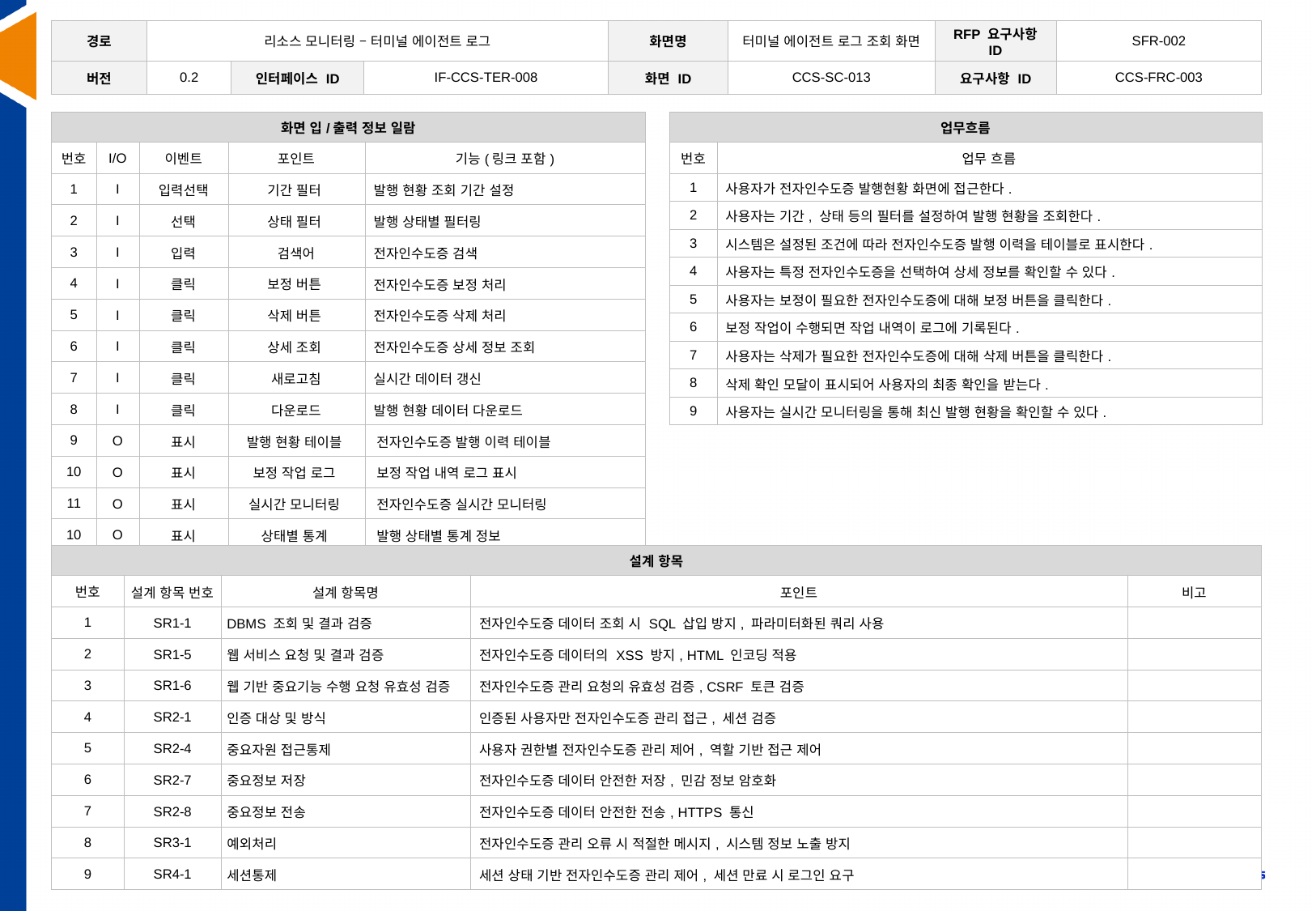

| 경로 | 리소스 모니터링 – 터미널 에이전트 로그 |  |  | 화면명 | 터미널 에이전트 로그 조회 화면 | RFP 요구사항 ID | SFR-002 |
| --- | --- | --- | --- | --- | --- | --- | --- |
| 버전 | 0.2 | 인터페이스 ID | IF-CCS-TER-008 | 화면 ID | CCS-SC-013 | 요구사항 ID | CCS-FRC-003 |
| 화면 입/출력 정보 일람 |  |  |  |  |
| --- | --- | --- | --- | --- |
| 번호 | I/O | 이벤트 | 포인트 | 기능(링크 포함) |
| 1 | I | 입력선택 | 기간 필터 | 발행 현황 조회 기간 설정 |
| 2 | I | 선택 | 상태 필터 | 발행 상태별 필터링 |
| 3 | I | 입력 | 검색어 | 전자인수도증 검색 |
| 4 | I | 클릭 | 보정 버튼 | 전자인수도증 보정 처리 |
| 5 | I | 클릭 | 삭제 버튼 | 전자인수도증 삭제 처리 |
| 6 | I | 클릭 | 상세 조회 | 전자인수도증 상세 정보 조회 |
| 7 | I | 클릭 | 새로고침 | 실시간 데이터 갱신 |
| 8 | I | 클릭 | 다운로드 | 발행 현황 데이터 다운로드 |
| 9 | O | 표시 | 발행 현황 테이블 | 전자인수도증 발행 이력 테이블 |
| 10 | O | 표시 | 보정 작업 로그 | 보정 작업 내역 로그 표시 |
| 11 | O | 표시 | 실시간 모니터링 | 전자인수도증 실시간 모니터링 |
| 10 | O | 표시 | 상태별 통계 | 발행 상태별 통계 정보 |
| 11 | O | 표시 | 확인 모달 | 삭제 확인 모달 표시 |
| 업무흐름 |  |
| --- | --- |
| 번호 | 업무 흐름 |
| 1 | 사용자가 전자인수도증 발행현황 화면에 접근한다. |
| 2 | 사용자는 기간, 상태 등의 필터를 설정하여 발행 현황을 조회한다. |
| 3 | 시스템은 설정된 조건에 따라 전자인수도증 발행 이력을 테이블로 표시한다. |
| 4 | 사용자는 특정 전자인수도증을 선택하여 상세 정보를 확인할 수 있다. |
| 5 | 사용자는 보정이 필요한 전자인수도증에 대해 보정 버튼을 클릭한다. |
| 6 | 보정 작업이 수행되면 작업 내역이 로그에 기록된다. |
| 7 | 사용자는 삭제가 필요한 전자인수도증에 대해 삭제 버튼을 클릭한다. |
| 8 | 삭제 확인 모달이 표시되어 사용자의 최종 확인을 받는다. |
| 9 | 사용자는 실시간 모니터링을 통해 최신 발행 현황을 확인할 수 있다. |
| 설계 항목 |  |  |  |  |
| --- | --- | --- | --- | --- |
| 번호 | 설계 항목 번호 | 설계 항목명 | 포인트 | 비고 |
| 1 | SR1-1 | DBMS 조회 및 결과 검증 | 전자인수도증 데이터 조회 시 SQL 삽입 방지, 파라미터화된 쿼리 사용 |  |
| 2 | SR1-5 | 웹 서비스 요청 및 결과 검증 | 전자인수도증 데이터의 XSS 방지, HTML 인코딩 적용 |  |
| 3 | SR1-6 | 웹 기반 중요기능 수행 요청 유효성 검증 | 전자인수도증 관리 요청의 유효성 검증, CSRF 토큰 검증 |  |
| 4 | SR2-1 | 인증 대상 및 방식 | 인증된 사용자만 전자인수도증 관리 접근, 세션 검증 |  |
| 5 | SR2-4 | 중요자원 접근통제 | 사용자 권한별 전자인수도증 관리 제어, 역할 기반 접근 제어 |  |
| 6 | SR2-7 | 중요정보 저장 | 전자인수도증 데이터 안전한 저장, 민감 정보 암호화 |  |
| 7 | SR2-8 | 중요정보 전송 | 전자인수도증 데이터 안전한 전송, HTTPS 통신 |  |
| 8 | SR3-1 | 예외처리 | 전자인수도증 관리 오류 시 적절한 메시지, 시스템 정보 노출 방지 |  |
| 9 | SR4-1 | 세션통제 | 세션 상태 기반 전자인수도증 관리 제어, 세션 만료 시 로그인 요구 |  |